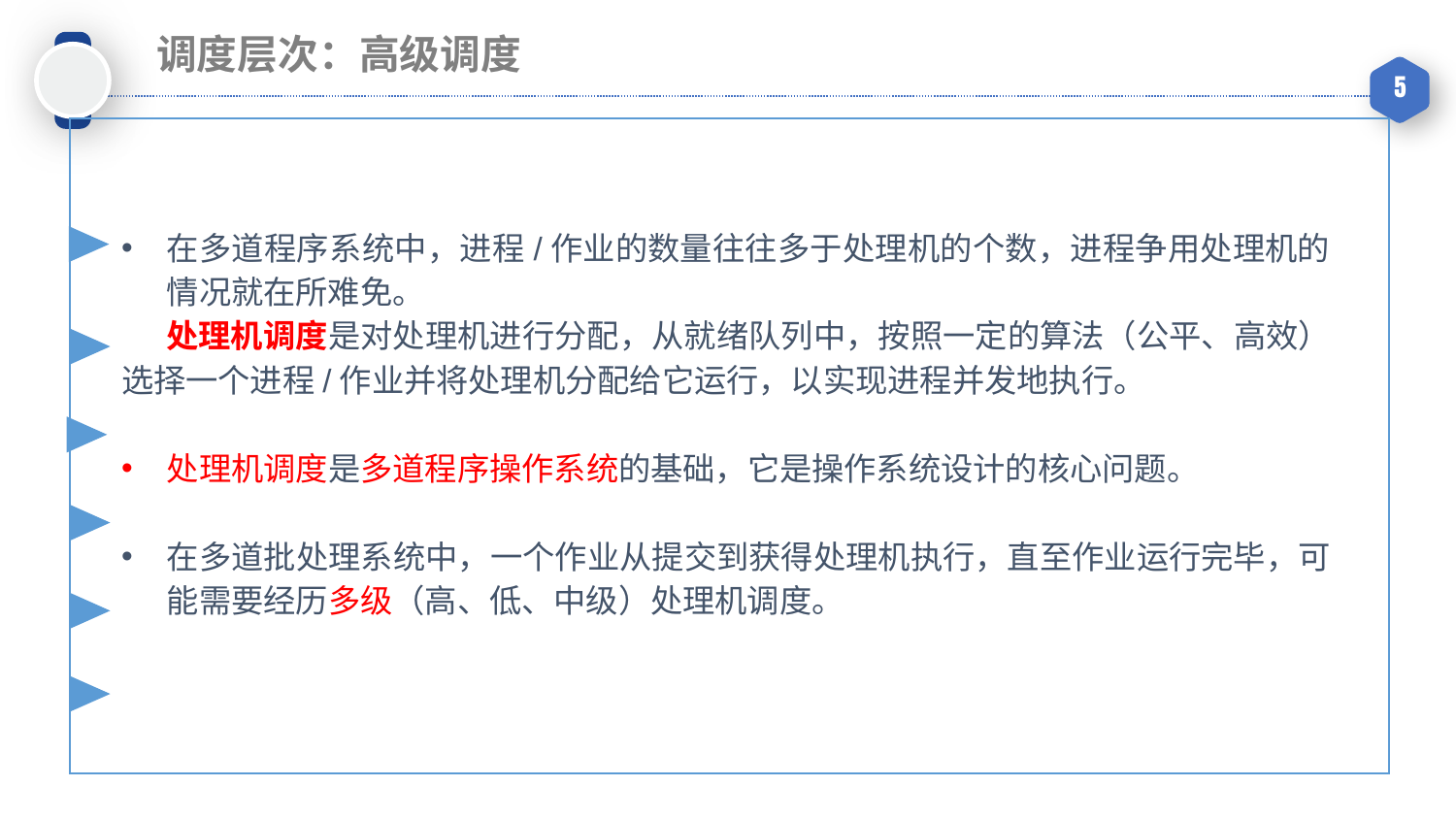

调度层次：高级调度

在多道程序系统中，进程/作业的数量往往多于处理机的个数，进程争用处理机的情况就在所难免。
     处理机调度是对处理机进行分配，从就绪队列中，按照一定的算法（公平、高效）选择一个进程/作业并将处理机分配给它运行，以实现进程并发地执行。

处理机调度是多道程序操作系统的基础，它是操作系统设计的核心问题。

在多道批处理系统中，一个作业从提交到获得处理机执行，直至作业运行完毕，可能需要经历多级（高、低、中级）处理机调度。